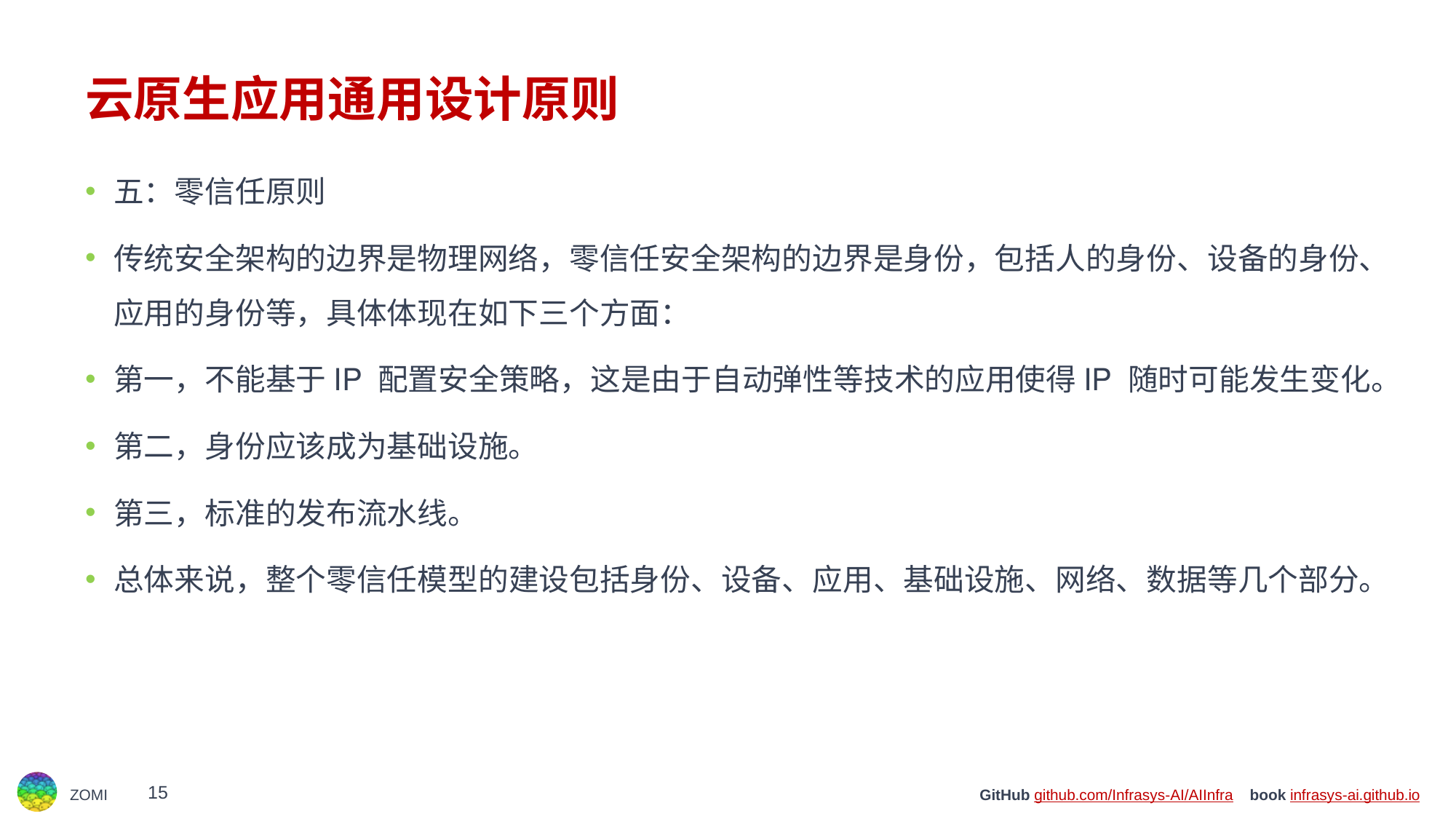

# 云原生应用通用设计原则
五：零信任原则
传统安全架构的边界是物理网络，零信任安全架构的边界是身份，包括人的身份、设备的身份、应用的身份等，具体体现在如下三个方面：
第一，不能基于IP 配置安全策略，这是由于自动弹性等技术的应用使得IP 随时可能发生变化。
第二，身份应该成为基础设施。
第三，标准的发布流水线。
总体来说，整个零信任模型的建设包括身份、设备、应用、基础设施、网络、数据等几个部分。